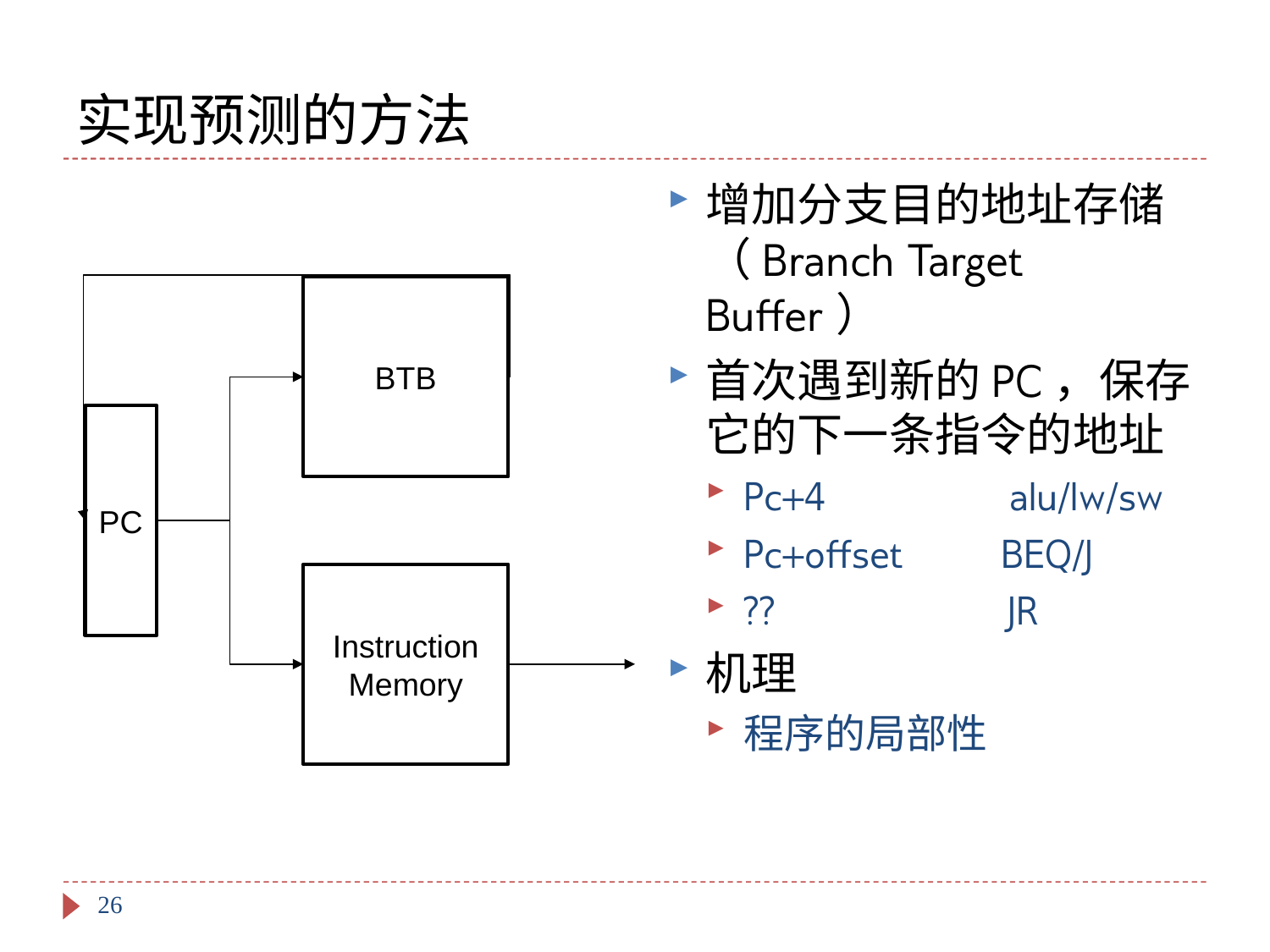

# 实现预测的方法
增加分支目的地址存储（Branch Target Buffer）
首次遇到新的PC，保存它的下一条指令的地址
Pc+4               alu/lw/sw
Pc+offset        BEQ/J
??                   JR
机理
程序的局部性

BTB
PC
Instruction
Memory
26